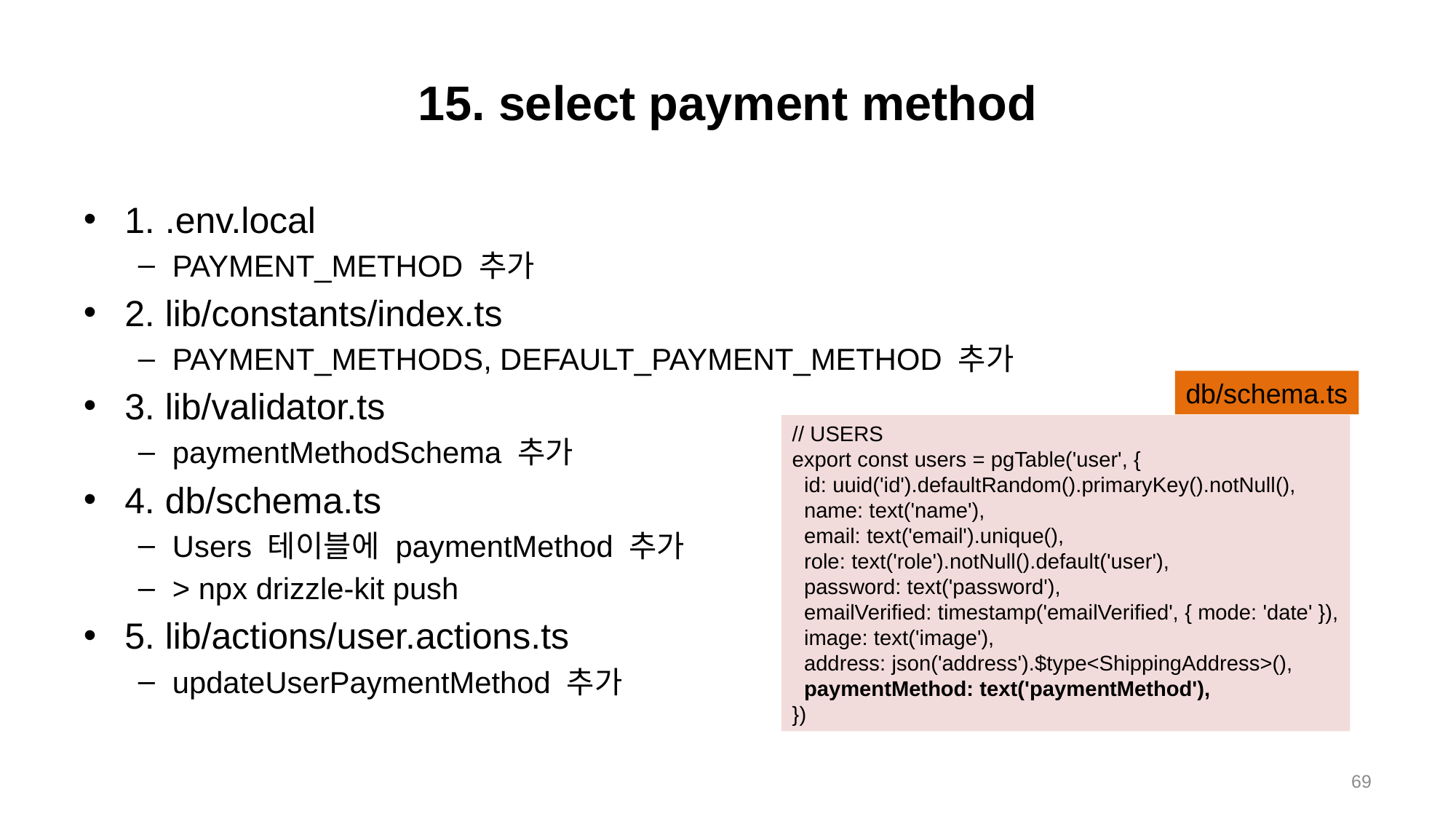

# 15. select payment method
1. .env.local
PAYMENT_METHOD 추가
2. lib/constants/index.ts
PAYMENT_METHODS, DEFAULT_PAYMENT_METHOD 추가
3. lib/validator.ts
paymentMethodSchema 추가
4. db/schema.ts
Users 테이블에 paymentMethod 추가
> npx drizzle-kit push
5. lib/actions/user.actions.ts
updateUserPaymentMethod 추가

db/schema.ts
// USERS
export const users = pgTable('user', {
  id: uuid('id').defaultRandom().primaryKey().notNull(),
  name: text('name'),
  email: text('email').unique(),
  role: text('role').notNull().default('user'),
  password: text('password'),
  emailVerified: timestamp('emailVerified', { mode: 'date' }),
  image: text('image'),
  address: json('address').$type<ShippingAddress>(),
  paymentMethod: text('paymentMethod'),
})
69